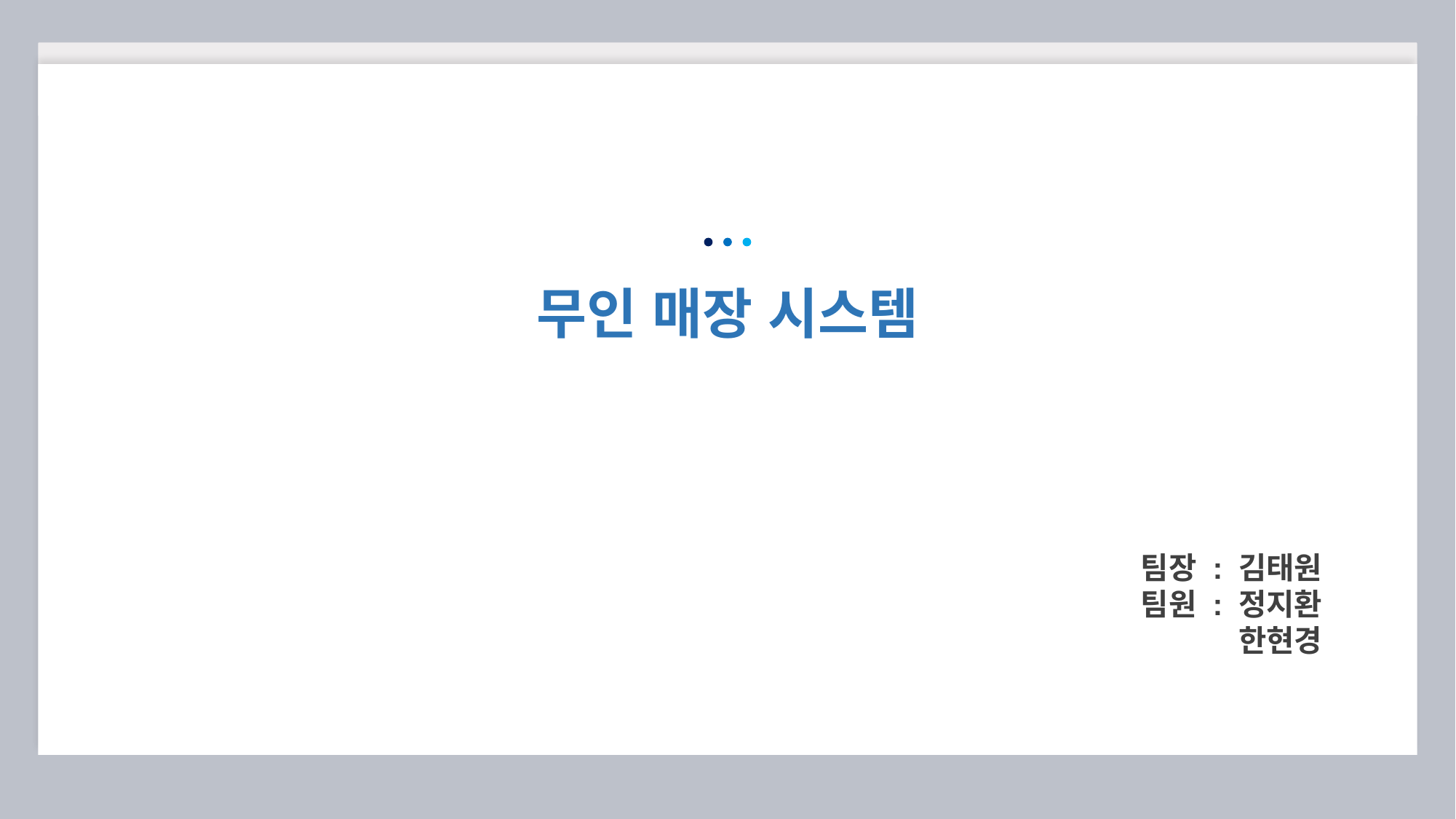

무인 매장 시스템
팀장 : 김태원
팀원 : 정지환
 한현경